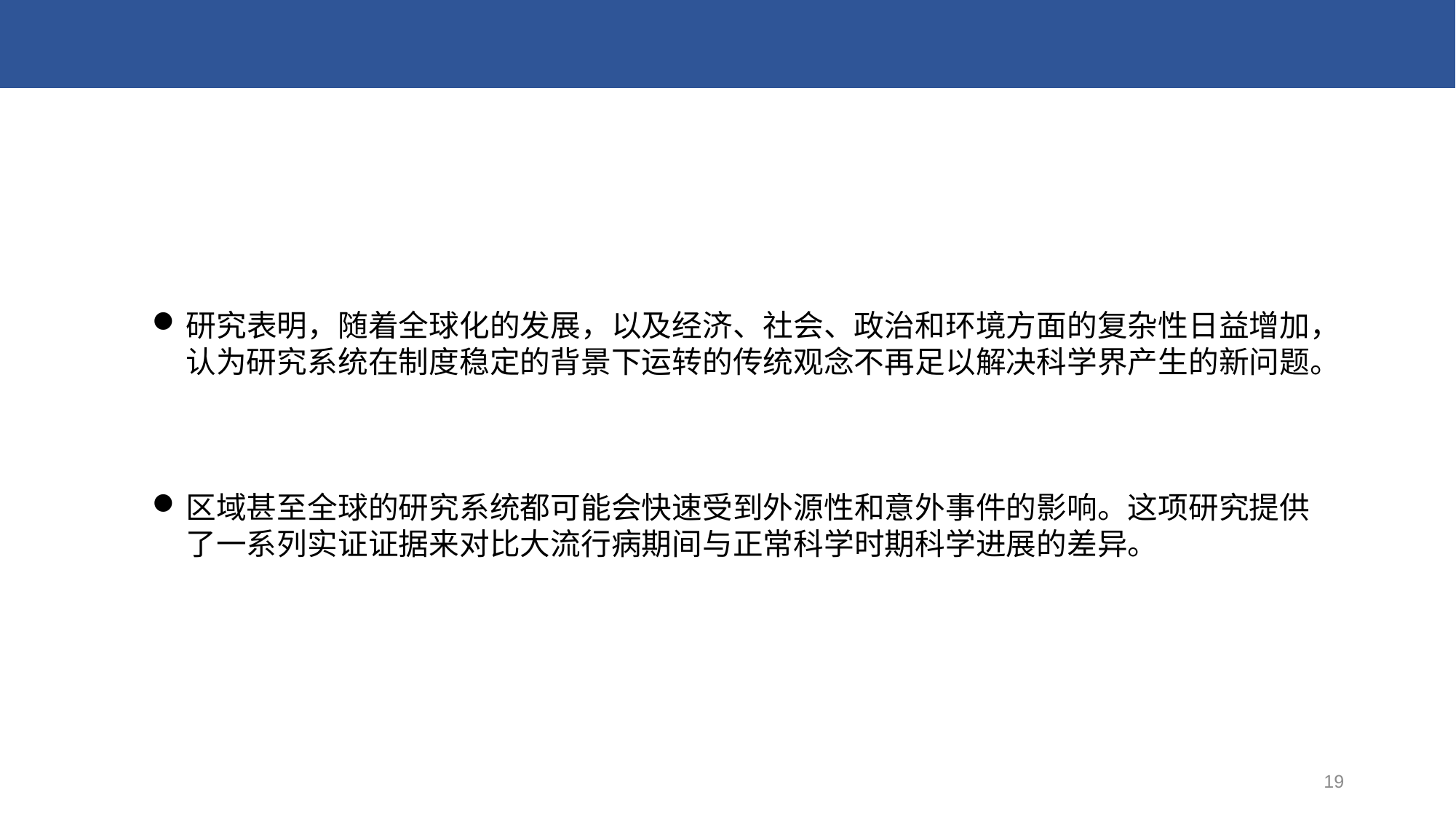

研究表明，随着全球化的发展，以及经济、社会、政治和环境方面的复杂性日益增加，认为研究系统在制度稳定的背景下运转的传统观念不再足以解决科学界产生的新问题。

区域甚至全球的研究系统都可能会快速受到外源性和意外事件的影响。这项研究提供了一系列实证证据来对比大流行病期间与正常科学时期科学进展的差异。
19